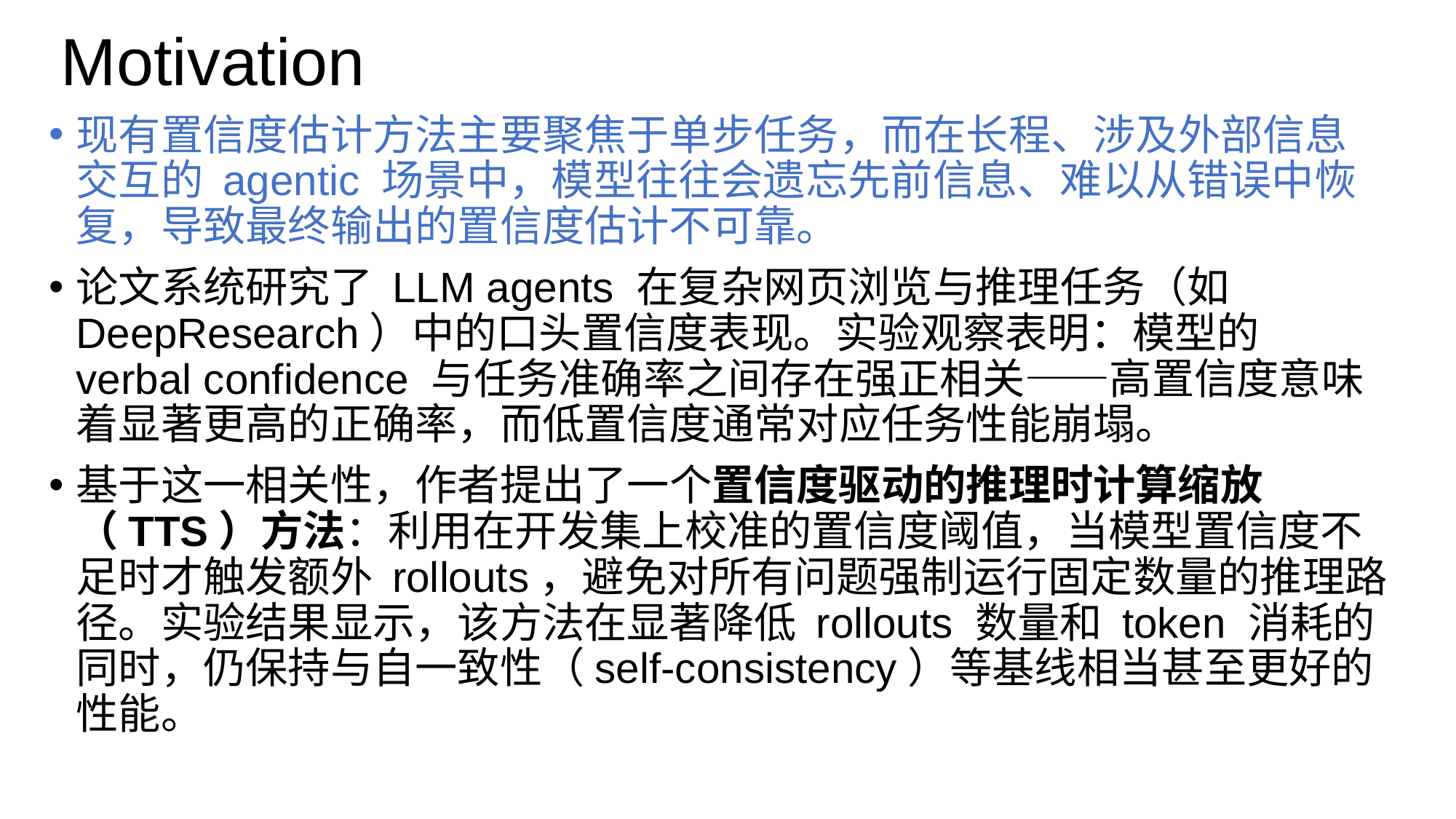

# Motivation
现有置信度估计方法主要聚焦于单步任务，而在长程、涉及外部信息交互的 agentic 场景中，模型往往会遗忘先前信息、难以从错误中恢复，导致最终输出的置信度估计不可靠。
论文系统研究了 LLM agents 在复杂网页浏览与推理任务（如 DeepResearch）中的口头置信度表现。实验观察表明：模型的 verbal confidence 与任务准确率之间存在强正相关——高置信度意味着显著更高的正确率，而低置信度通常对应任务性能崩塌。
基于这一相关性，作者提出了一个置信度驱动的推理时计算缩放（TTS）方法：利用在开发集上校准的置信度阈值，当模型置信度不足时才触发额外 rollouts，避免对所有问题强制运行固定数量的推理路径。实验结果显示，该方法在显著降低 rollouts 数量和 token 消耗的同时，仍保持与自一致性（self-consistency）等基线相当甚至更好的性能。